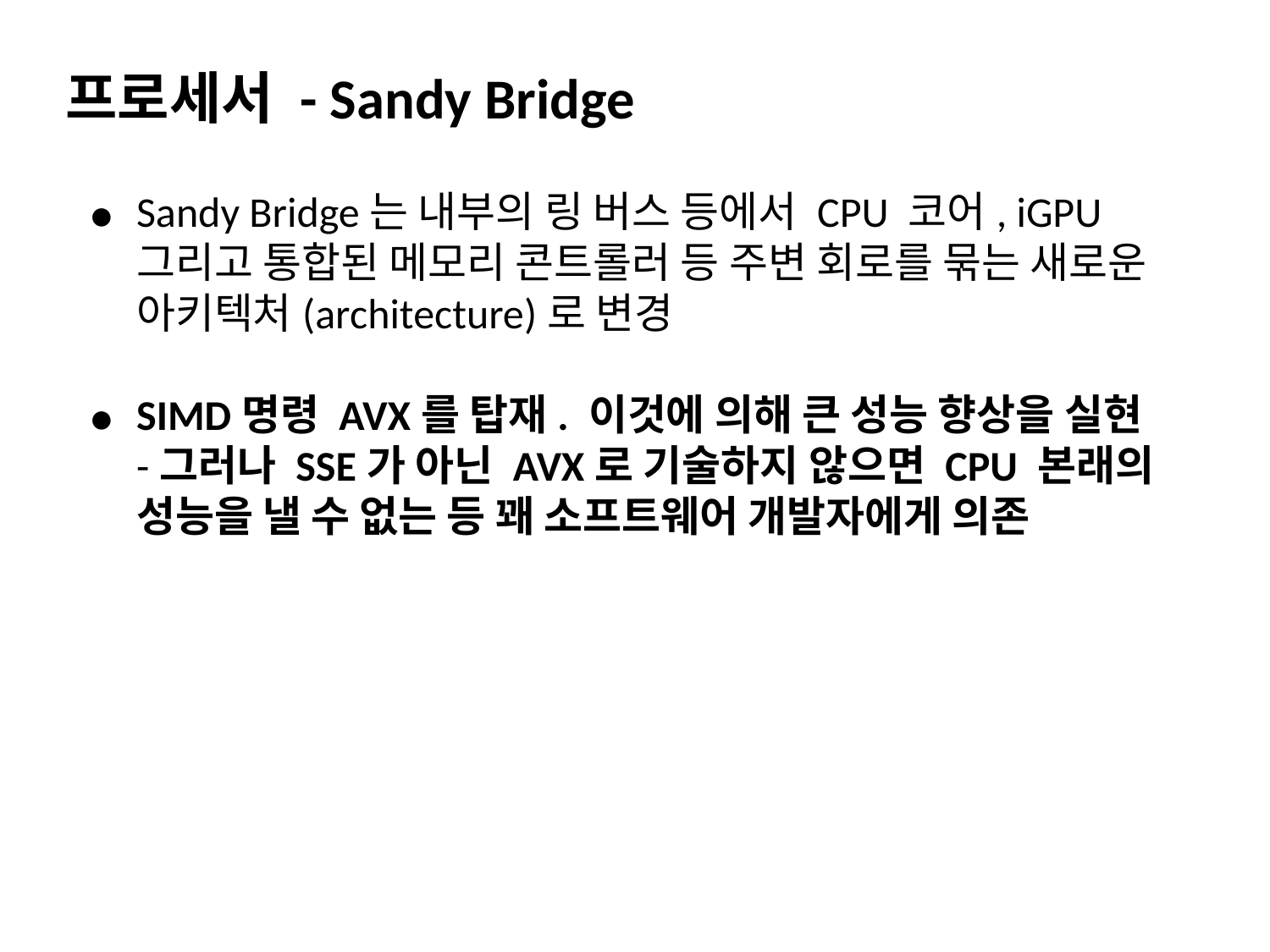

프로세서 - Sandy Bridge
Sandy Bridge는 내부의 링 버스 등에서 CPU 코어, iGPU 그리고 통합된 메모리 콘트롤러 등 주변 회로를 묶는 새로운 아키텍처(architecture)로 변경
SIMD명령 AVX를 탑재. 이것에 의해 큰 성능 향상을 실현
-그러나 SSE가 아닌 AVX로 기술하지 않으면 CPU 본래의 성능을 낼 수 없는 등 꽤 소프트웨어 개발자에게 의존